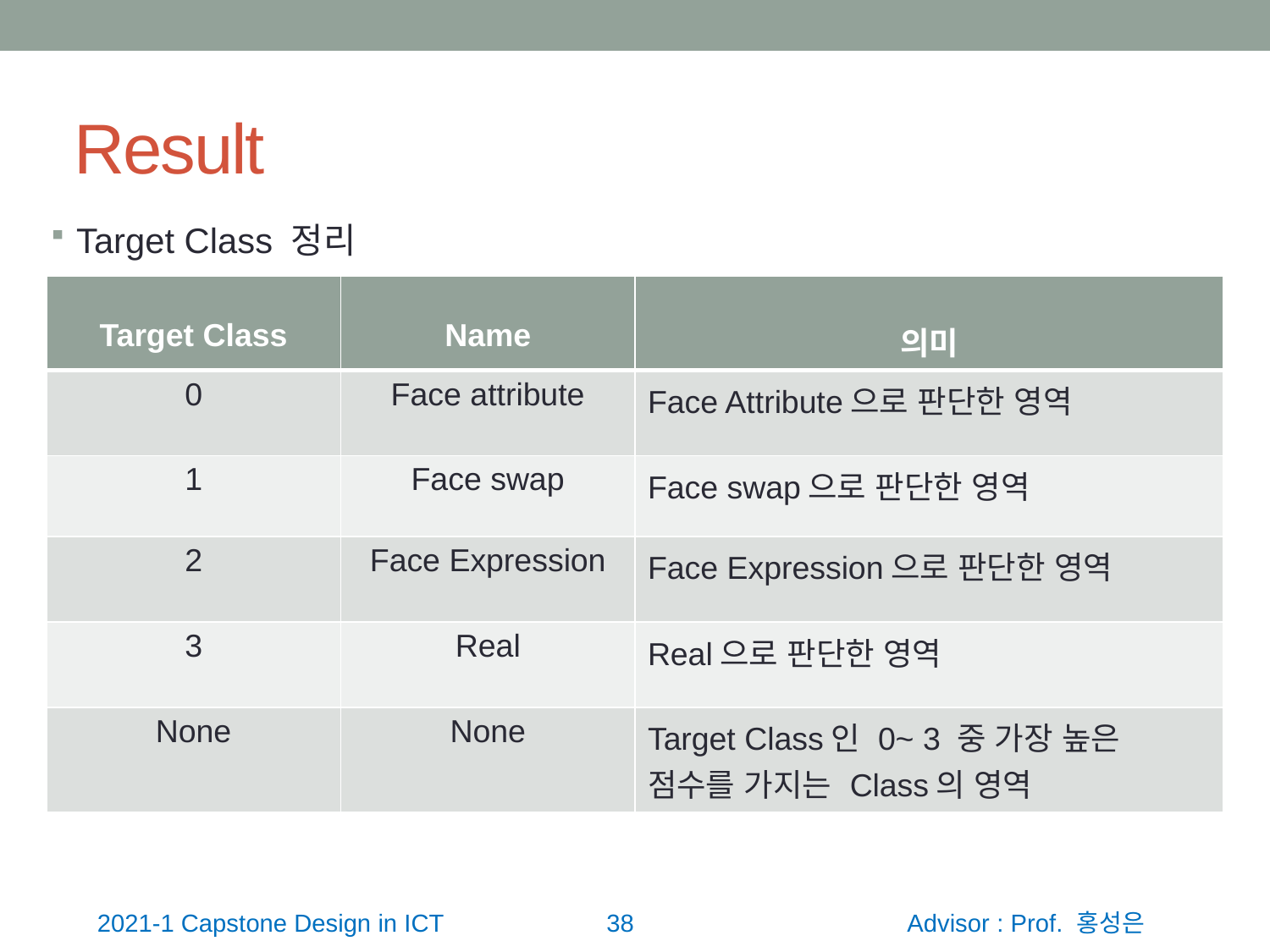

# Result
Target Class 정리

| Target Class | Name | 의미 |
| --- | --- | --- |
| 0 | Face attribute | Face Attribute으로 판단한 영역 |
| 1 | Face swap | Face swap으로 판단한 영역 |
| 2 | Face Expression | Face Expression으로 판단한 영역 |
| 3 | Real | Real으로 판단한 영역 |
| None | None | Target Class인 0~ 3 중 가장 높은 점수를 가지는 Class의 영역 |